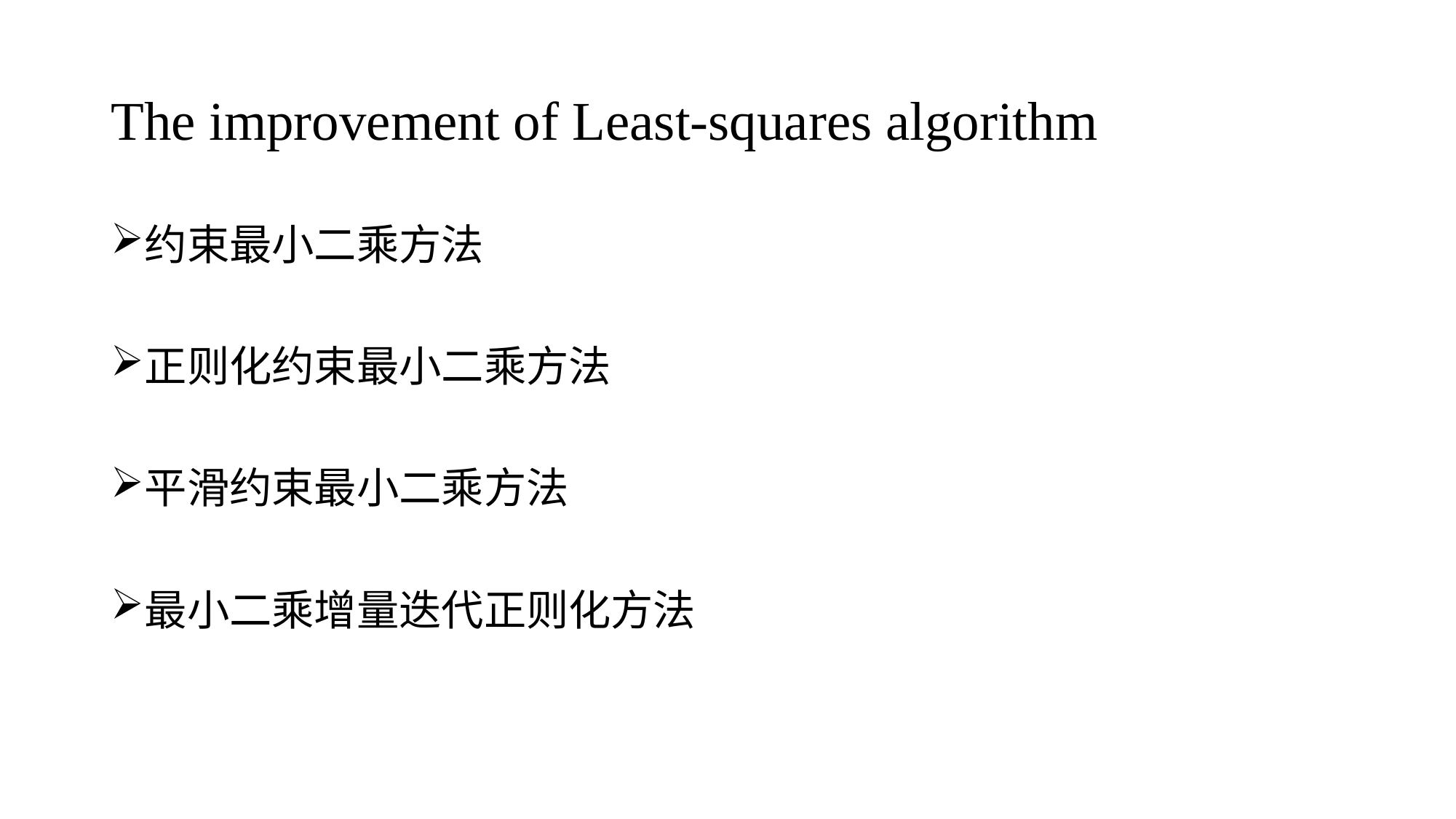

# The improvement of Least-squares algorithm
约束最小二乘方法

正则化约束最小二乘方法

平滑约束最小二乘方法

最小二乘增量迭代正则化方法